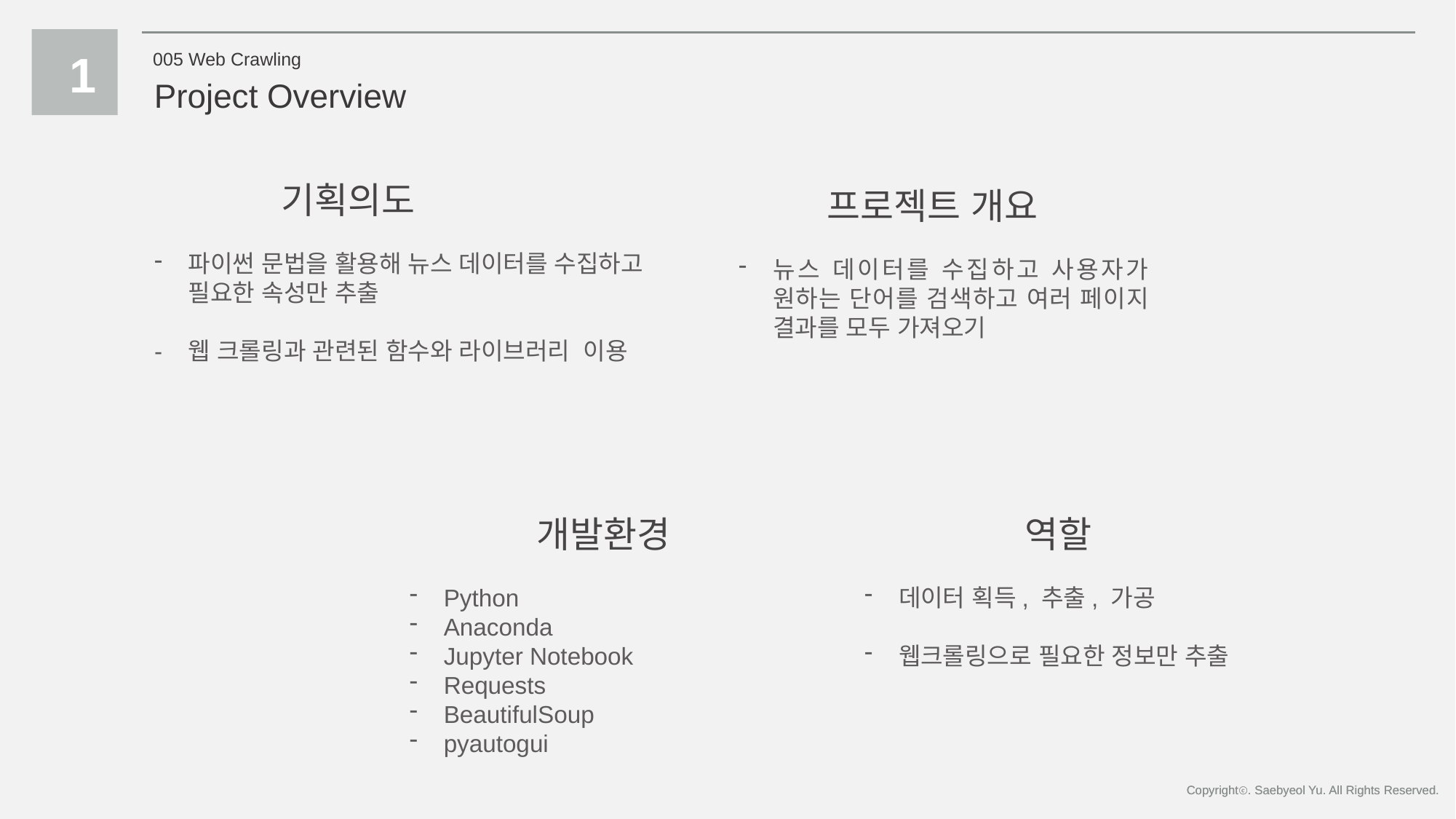

1
005 Web Crawling
Project Overview
기획의도
프로젝트 개요
파이썬 문법을 활용해 뉴스 데이터를 수집하고 필요한 속성만 추출
-   웹 크롤링과 관련된 함수와 라이브러리  이용
뉴스 데이터를 수집하고 사용자가 원하는 단어를 검색하고 여러 페이지 결과를 모두 가져오기

개발환경
역할
Python
Anaconda
Jupyter Notebook
Requests
BeautifulSoup
pyautogui
데이터 획득, 추출, 가공
웹크롤링으로 필요한 정보만 추출

Copyrightⓒ. Saebyeol Yu. All Rights Reserved.